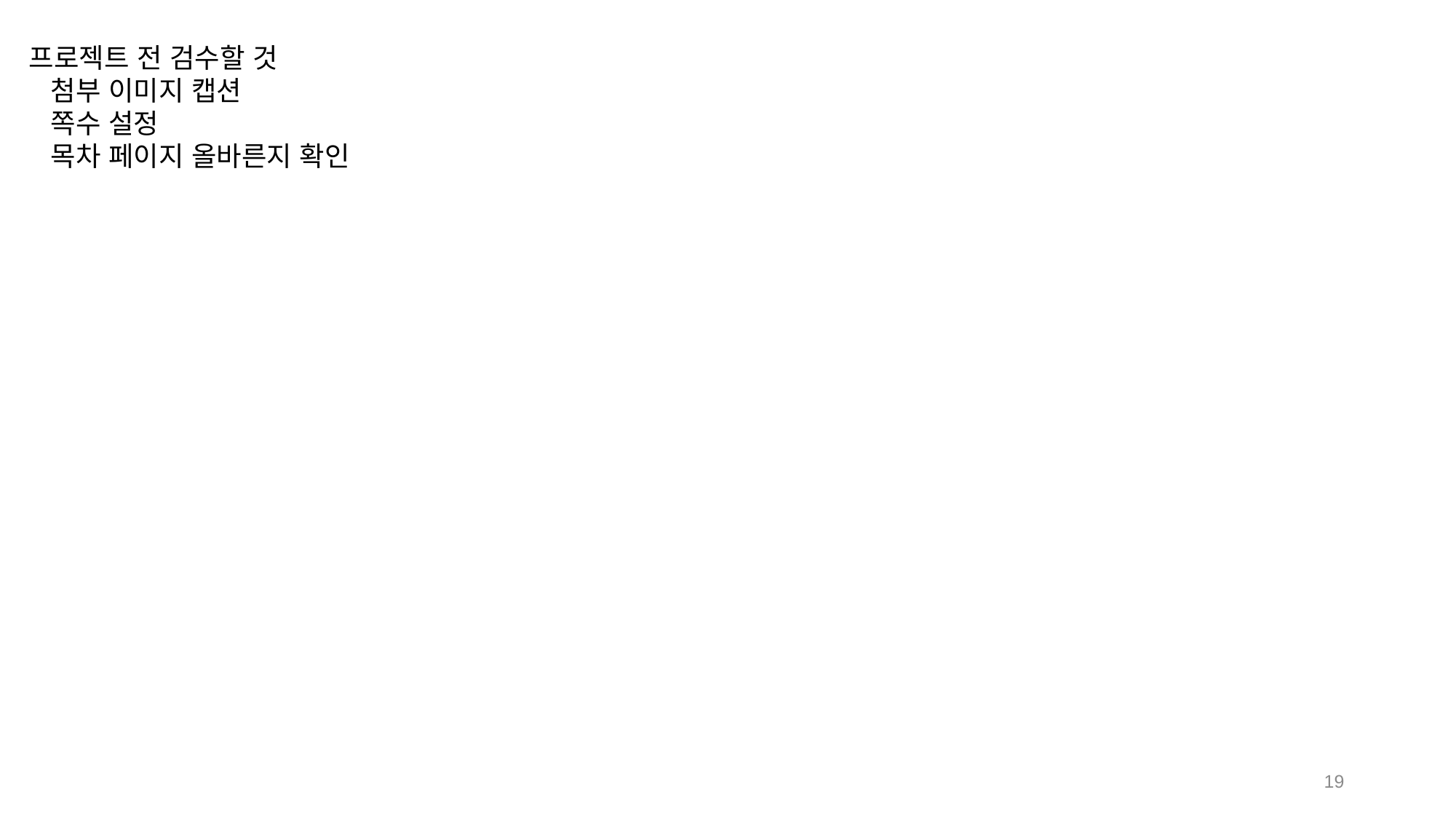

프로젝트 전 검수할 것
  첨부 이미지 캡션
  쪽수 설정
  목차 페이지 올바른지 확인
19